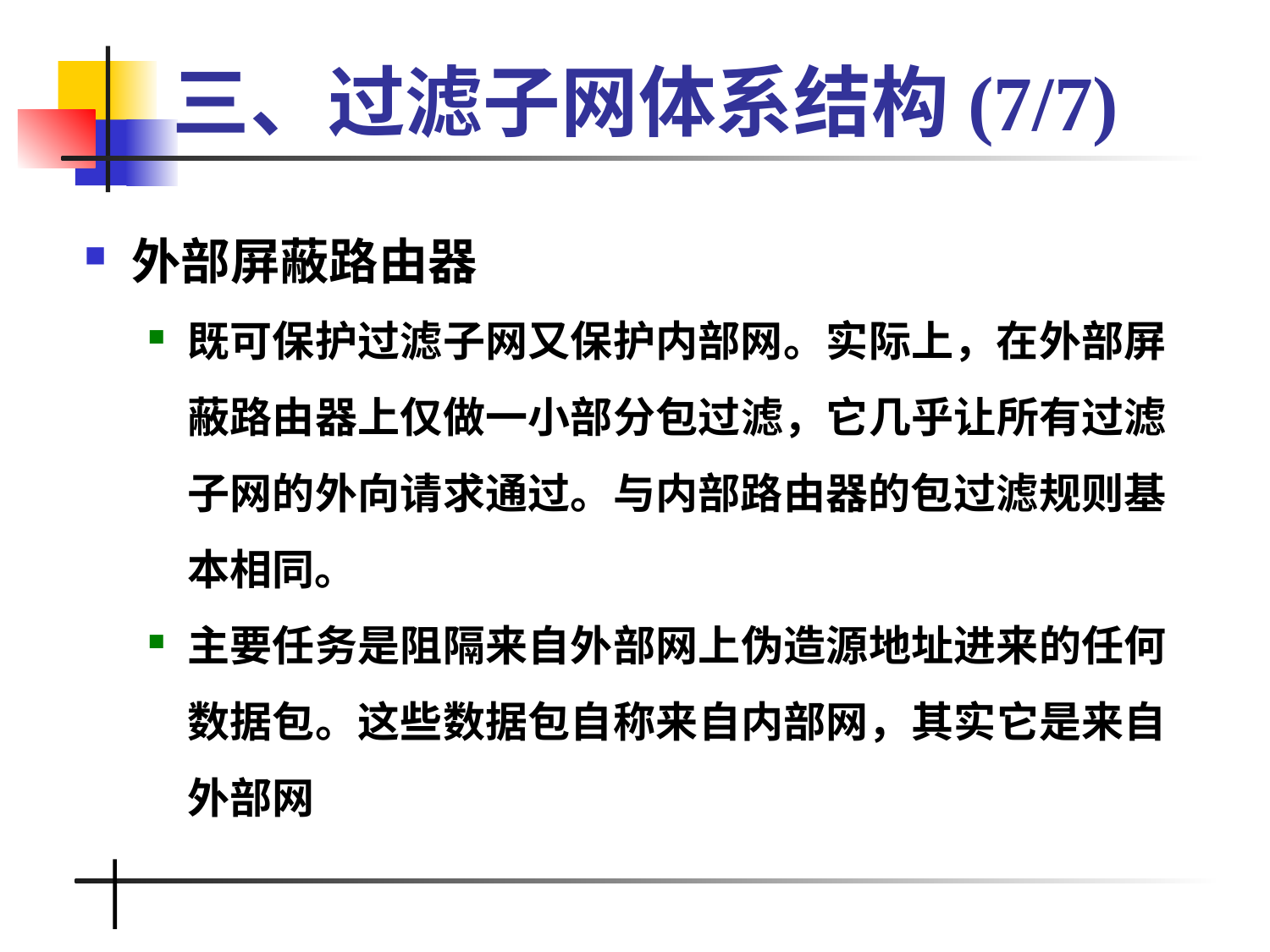

# 三、过滤子网体系结构(7/7)
外部屏蔽路由器
既可保护过滤子网又保护内部网。实际上，在外部屏蔽路由器上仅做一小部分包过滤，它几乎让所有过滤子网的外向请求通过。与内部路由器的包过滤规则基本相同。
主要任务是阻隔来自外部网上伪造源地址进来的任何数据包。这些数据包自称来自内部网，其实它是来自外部网